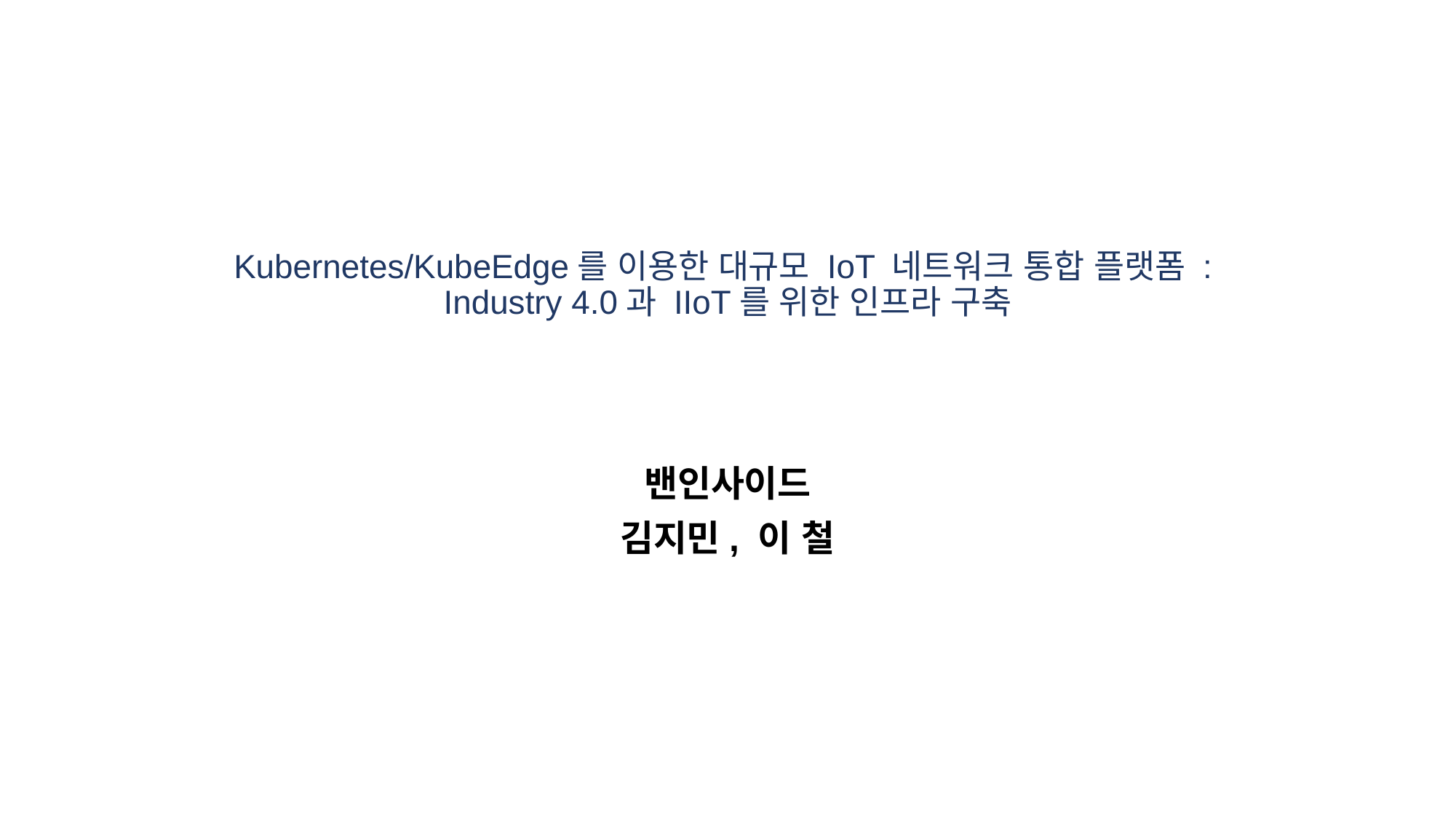

# Kubernetes/KubeEdge를 이용한 대규모 IoT 네트워크 통합 플랫폼 : Industry 4.0과 IIoT를 위한 인프라 구축
밴인사이드
김지민, 이 철